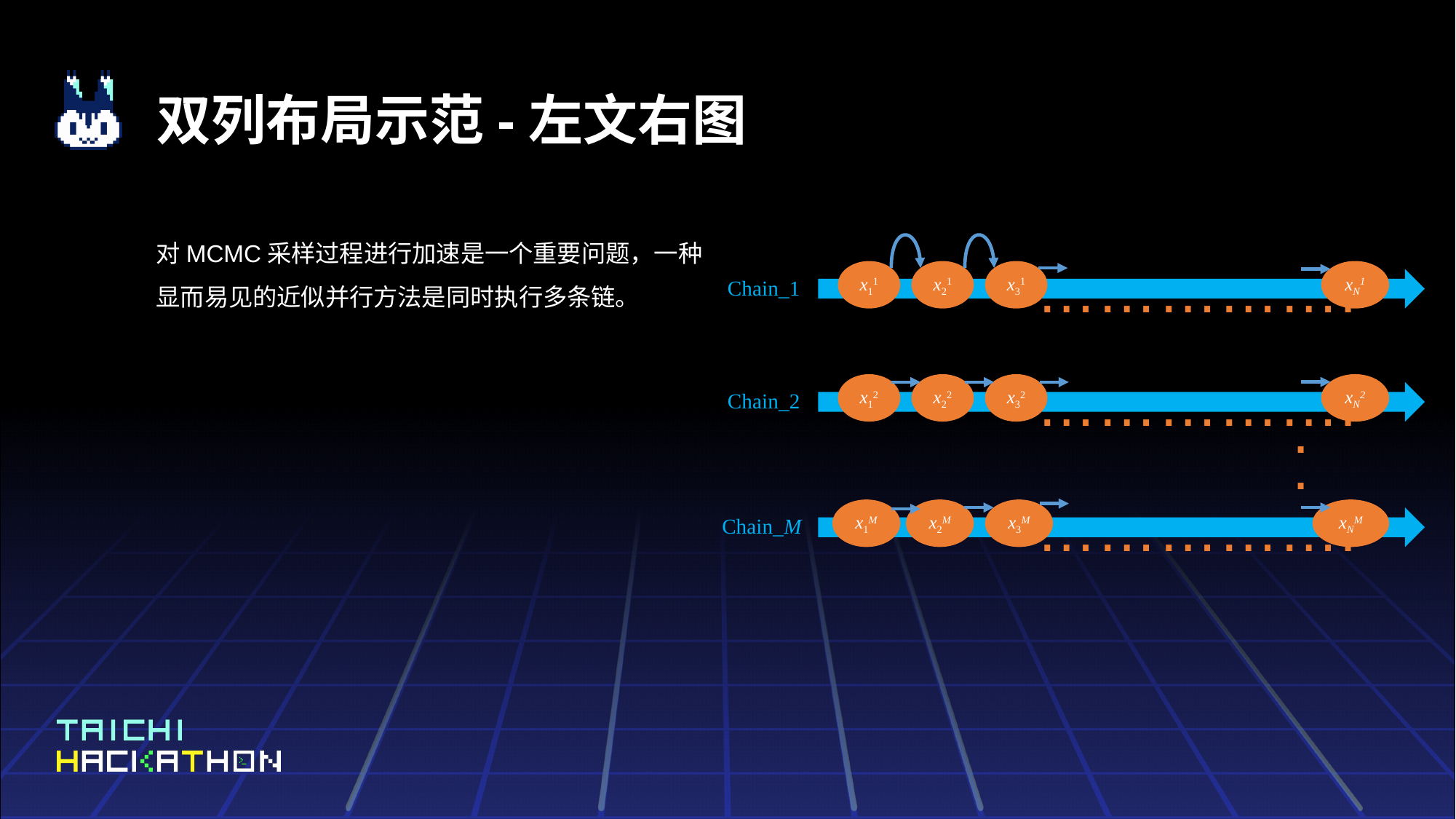

# 双列布局示范-左文右图
对MCMC采样过程进行加速是一个重要问题，一种显而易见的近似并行方法是同时执行多条链。

xN1
x31
x21
x11
                     …………….
Chain_1
xN2
x32
x22
x12
                     …………….
Chain_2
.
.
xNM
x3M
x2M
x1M
                     …………….
Chain_M